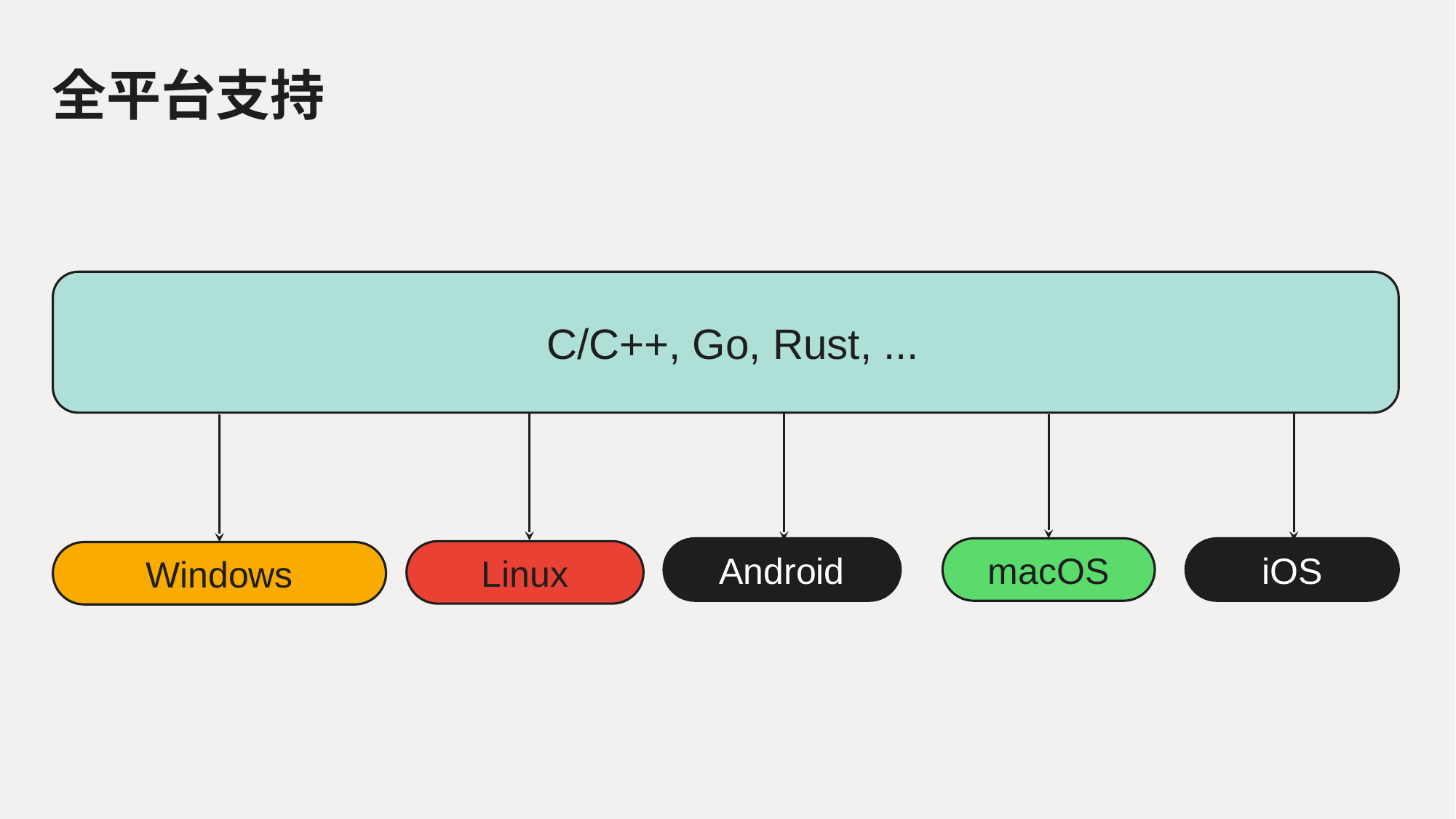

# 全平台支持
C/C++, Go, Rust, ...
Android
macOS
iOS
Linux
Windows